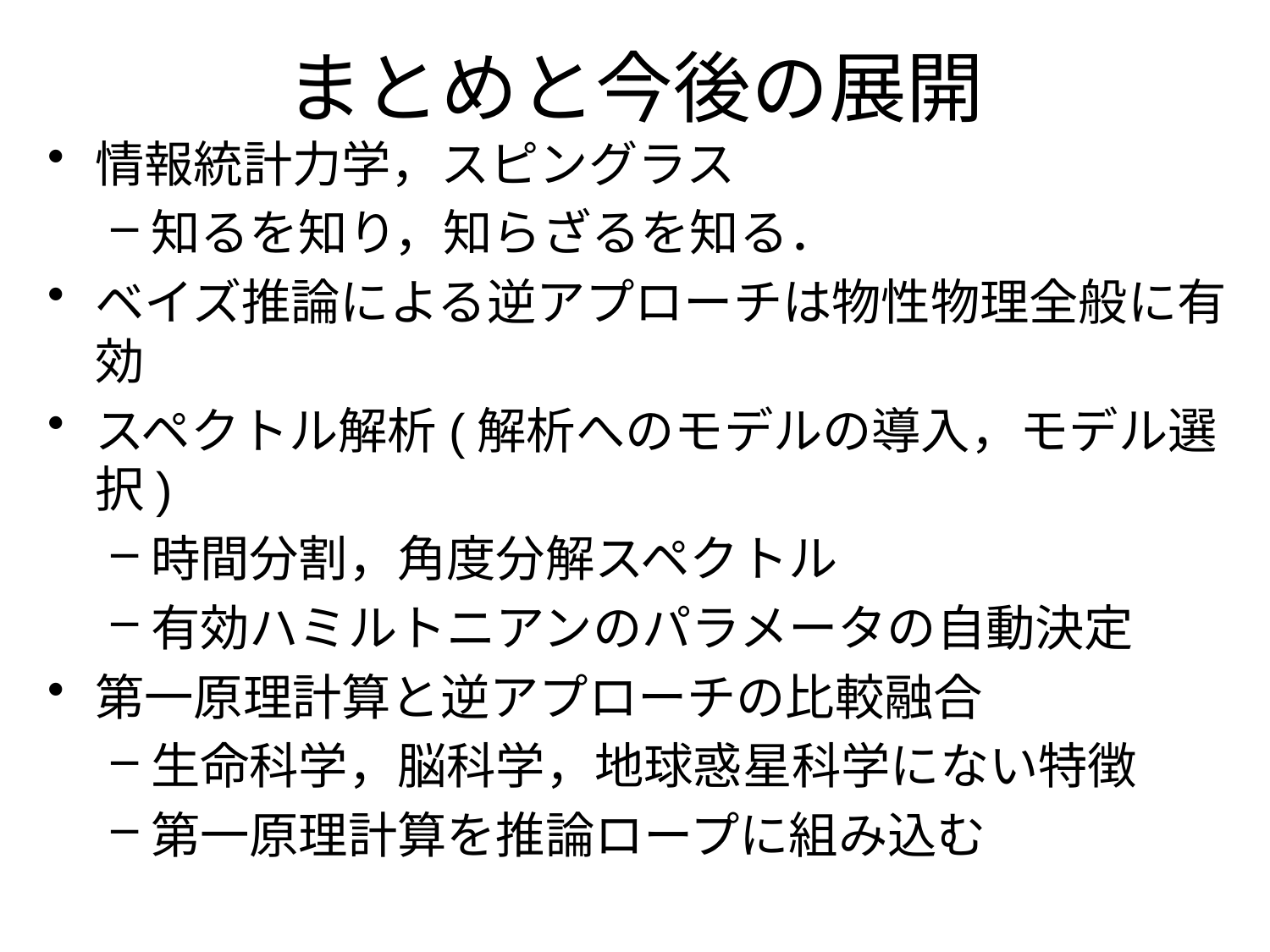

# まとめと今後の展開
情報統計力学，スピングラス
知るを知り，知らざるを知る．
ベイズ推論による逆アプローチは物性物理全般に有効
スペクトル解析(解析へのモデルの導入，モデル選択)
時間分割，角度分解スペクトル
有効ハミルトニアンのパラメータの自動決定
第一原理計算と逆アプローチの比較融合
生命科学，脳科学，地球惑星科学にない特徴
第一原理計算を推論ロープに組み込む